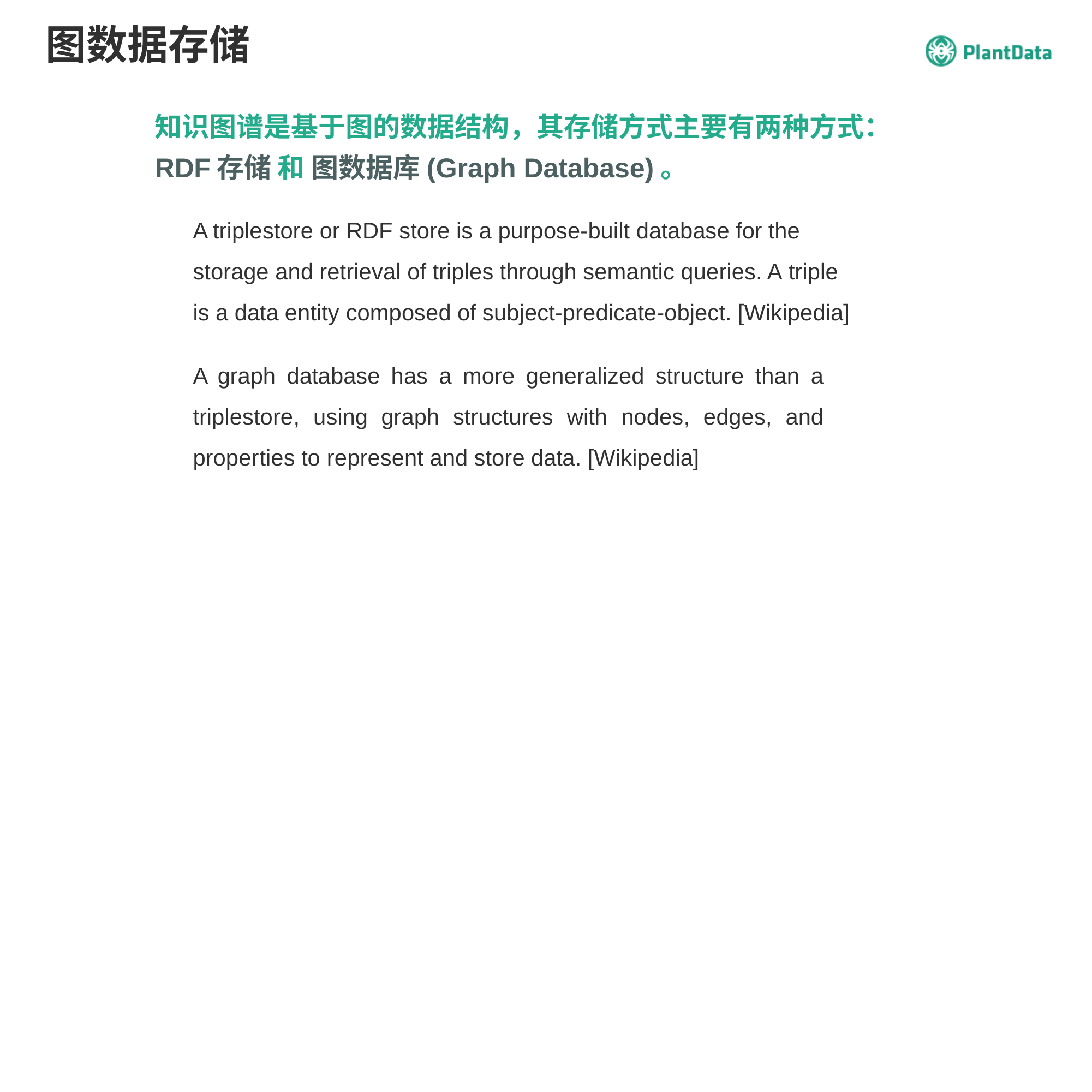

# 图数据存储
知识图谱是基于图的数据结构，其存储方式主要有两种方式：

RDF存储 和 图数据库(Graph Database)。

A triplestore or RDF store is a purpose-built database for the storage and retrieval of triples through semantic queries. A triple is a data entity composed of subject-predicate-object. [Wikipedia]

A graph database has a more generalized structure than a triplestore, using graph structures with nodes, edges, and properties to represent and store data. [Wikipedia]